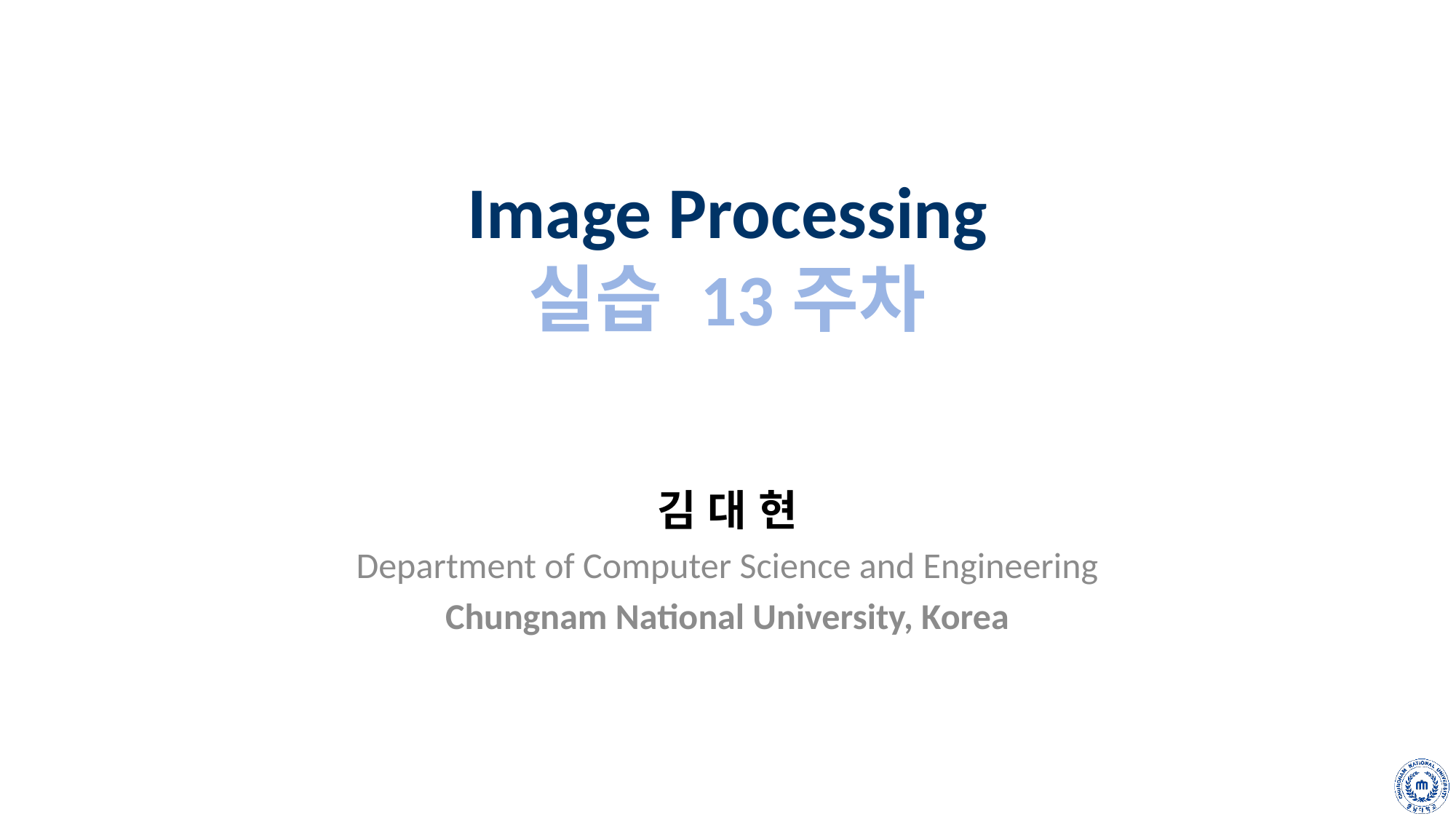

# Image Processing 실습 13주차
김 대 현
Department of Computer Science and Engineering
Chungnam National University, Korea